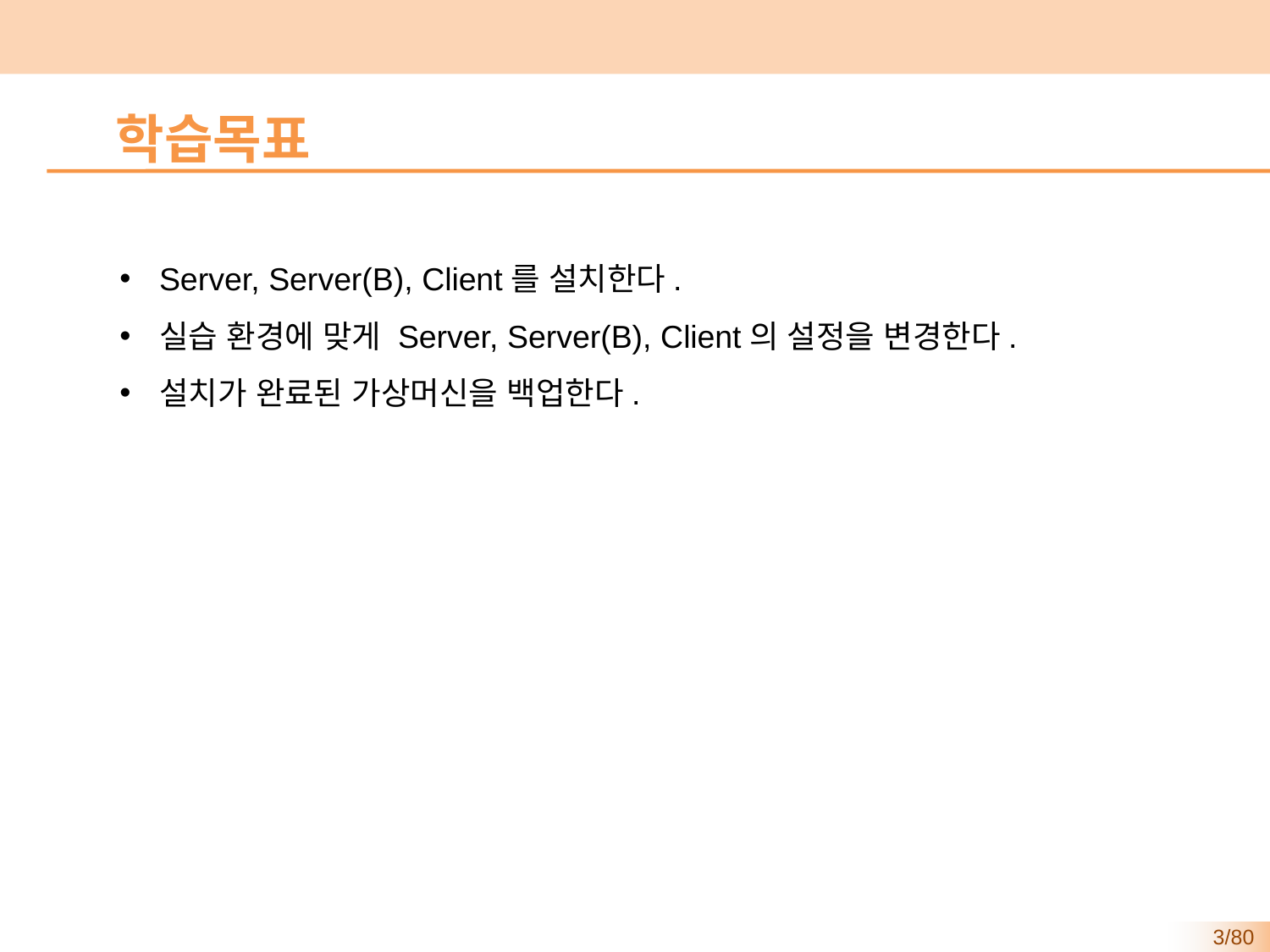

학습목표

Server, Server(B), Client를 설치한다.
실습 환경에 맞게 Server, Server(B), Client의 설정을 변경한다.
설치가 완료된 가상머신을 백업한다.